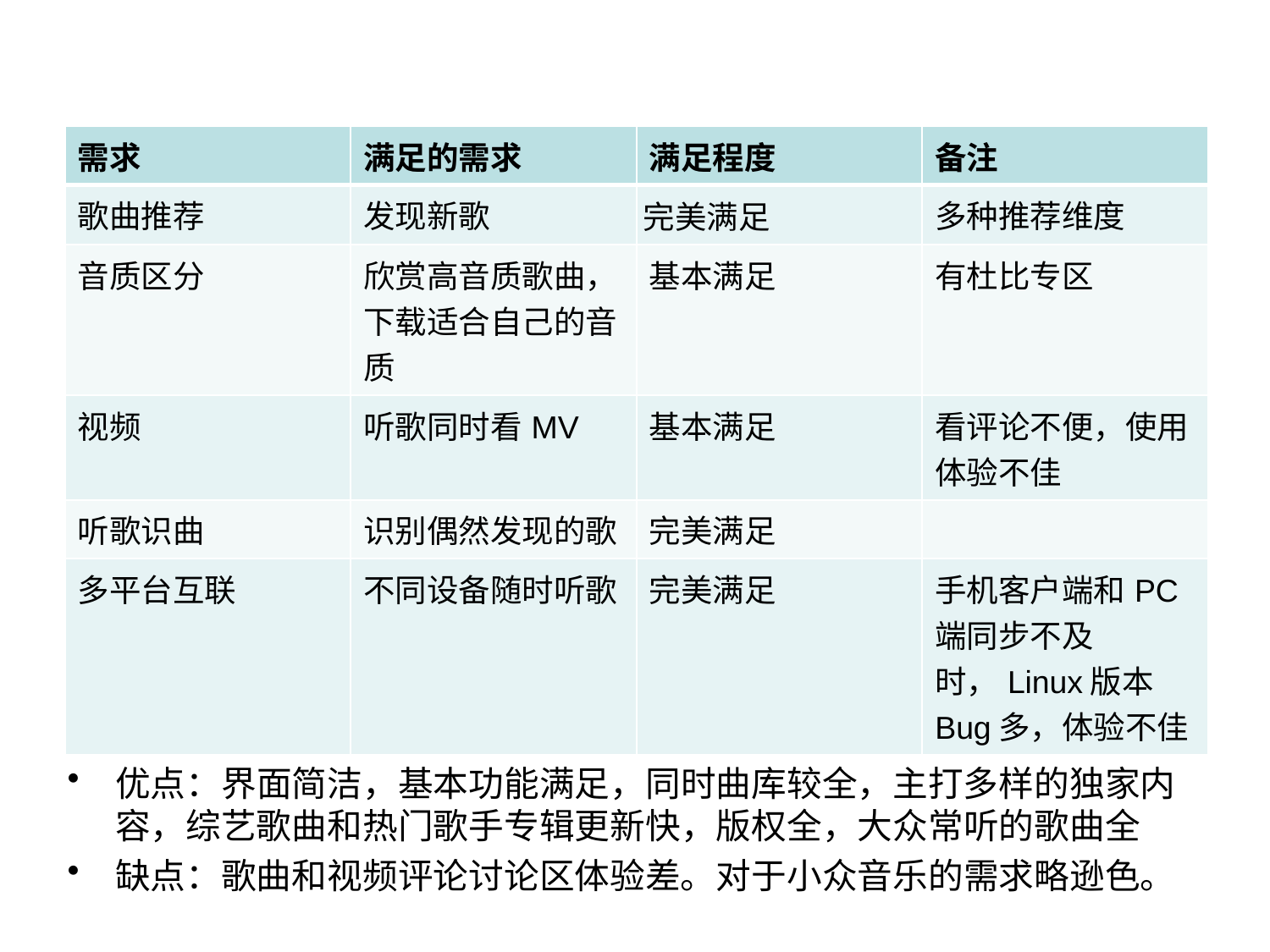

#
| 需求 | 满足的需求 | 满足程度 | 备注 |
| --- | --- | --- | --- |
| 歌曲推荐 | 发现新歌 | 完美满足 | 多种推荐维度 |
| 音质区分 | 欣赏高音质歌曲，下载适合自己的音质 | 基本满足 | 有杜比专区 |
| 视频 | 听歌同时看MV | 基本满足 | 看评论不便，使用体验不佳 |
| 听歌识曲 | 识别偶然发现的歌 | 完美满足 |  |
| 多平台互联 | 不同设备随时听歌 | 完美满足 | 手机客户端和PC端同步不及时，Linux版本Bug多，体验不佳 |
软件优缺点分析
优点：界面简洁，基本功能满足，同时曲库较全，主打多样的独家内容，综艺歌曲和热门歌手专辑更新快，版权全，大众常听的歌曲全
缺点：歌曲和视频评论讨论区体验差。对于小众音乐的需求略逊色。